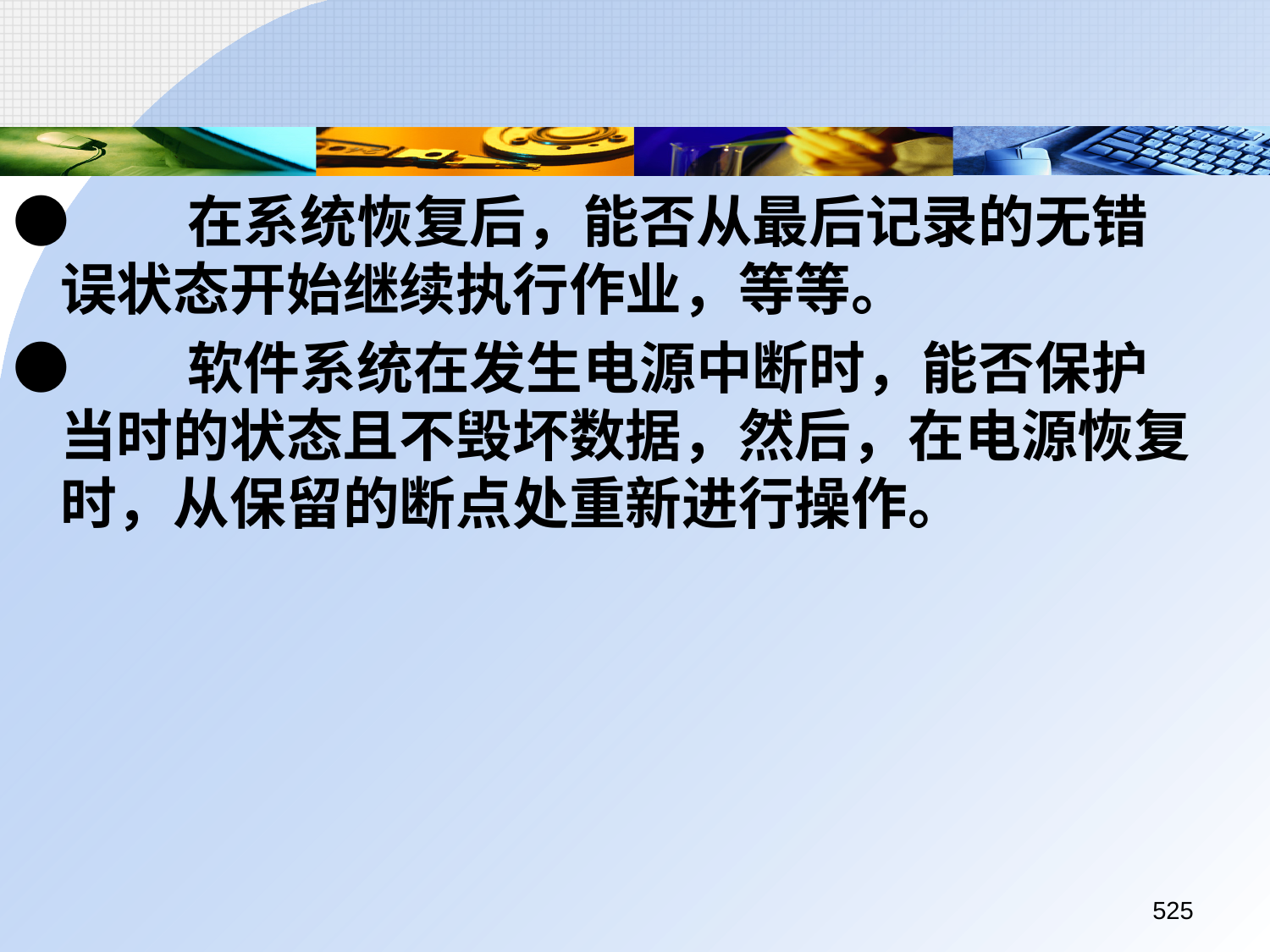

●	在系统恢复后，能否从最后记录的无错误状态开始继续执行作业，等等。
●	软件系统在发生电源中断时，能否保护当时的状态且不毁坏数据，然后，在电源恢复时，从保留的断点处重新进行操作。

525